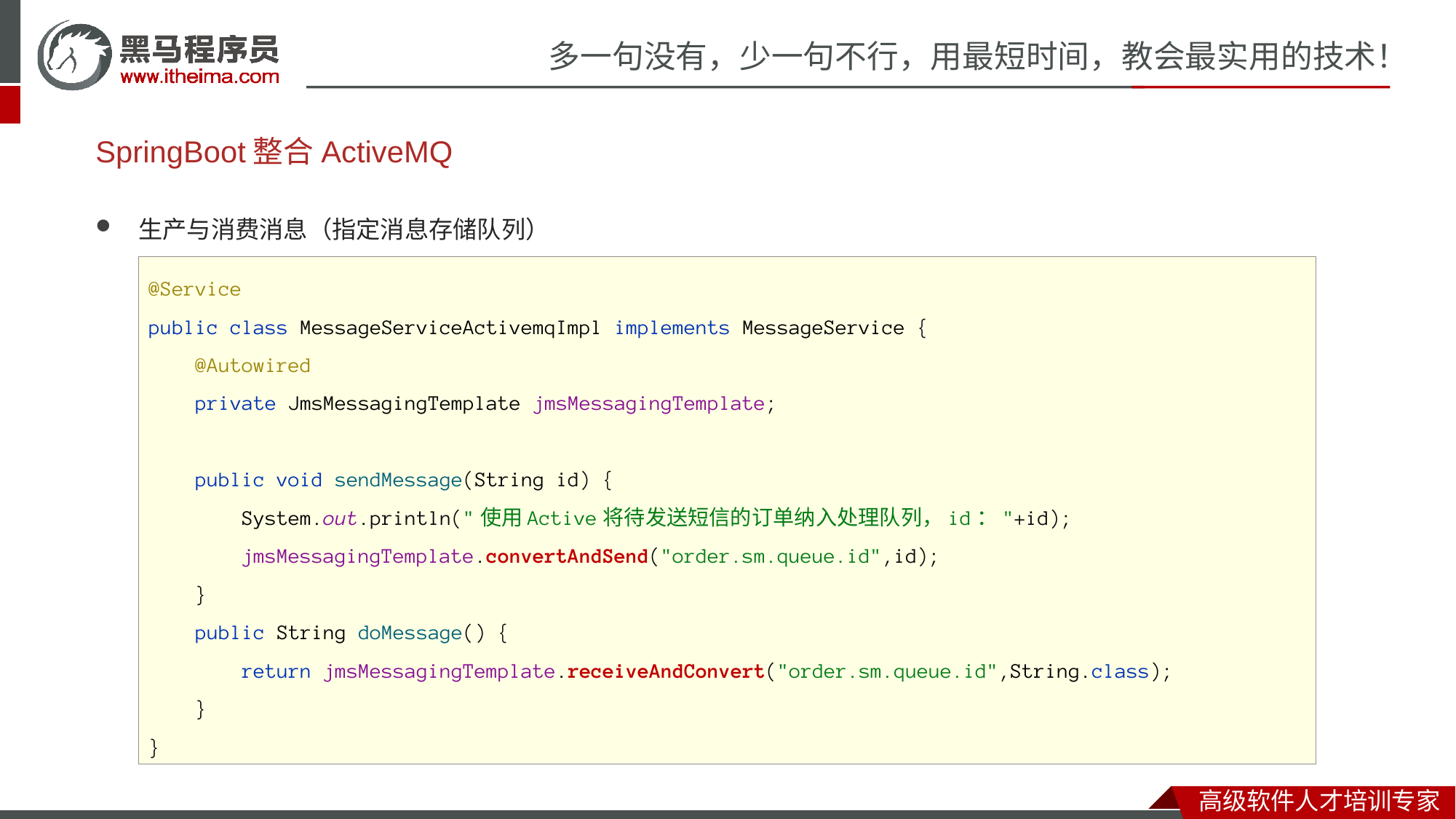

# SpringBoot整合ActiveMQ
生产与消费消息（指定消息存储队列）
@Service
public class MessageServiceActivemqImpl implements MessageService {
    @Autowired
    private JmsMessagingTemplate jmsMessagingTemplate;
    public void sendMessage(String id) {
        System.out.println("使用Active将待发送短信的订单纳入处理队列，id："+id);
        jmsMessagingTemplate.convertAndSend("order.sm.queue.id",id);
    }
    public String doMessage() {
        return jmsMessagingTemplate.receiveAndConvert("order.sm.queue.id",String.class);
    }
}